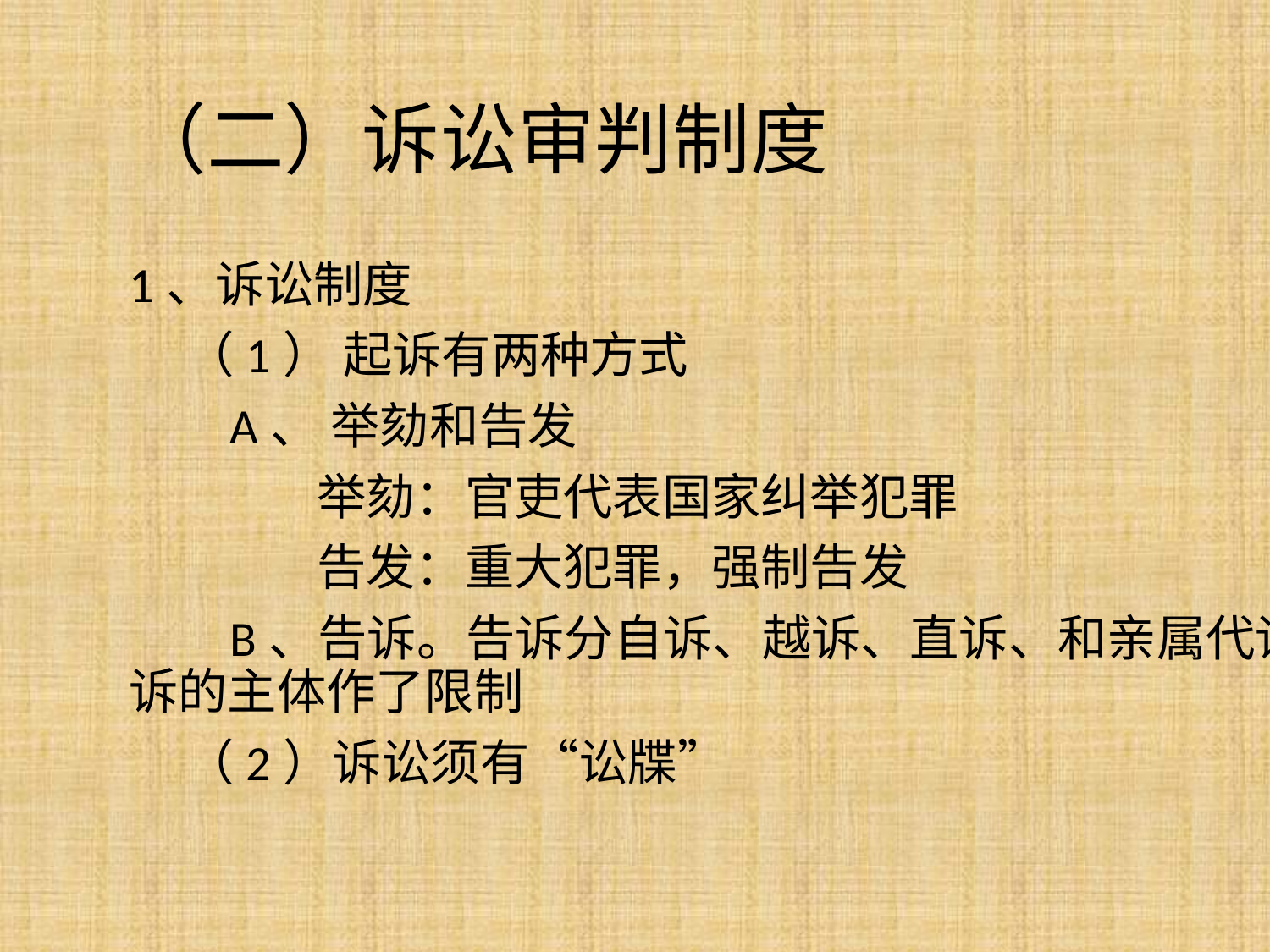

# （二）诉讼审判制度
1、诉讼制度
    （1） 起诉有两种方式
         A、 举劾和告发
                举劾：官吏代表国家纠举犯罪
                告发：重大犯罪，强制告发
         B、告诉。告诉分自诉、越诉、直诉、和亲属代诉。同时对告诉的主体作了限制
    （2）诉讼须有“讼牒”